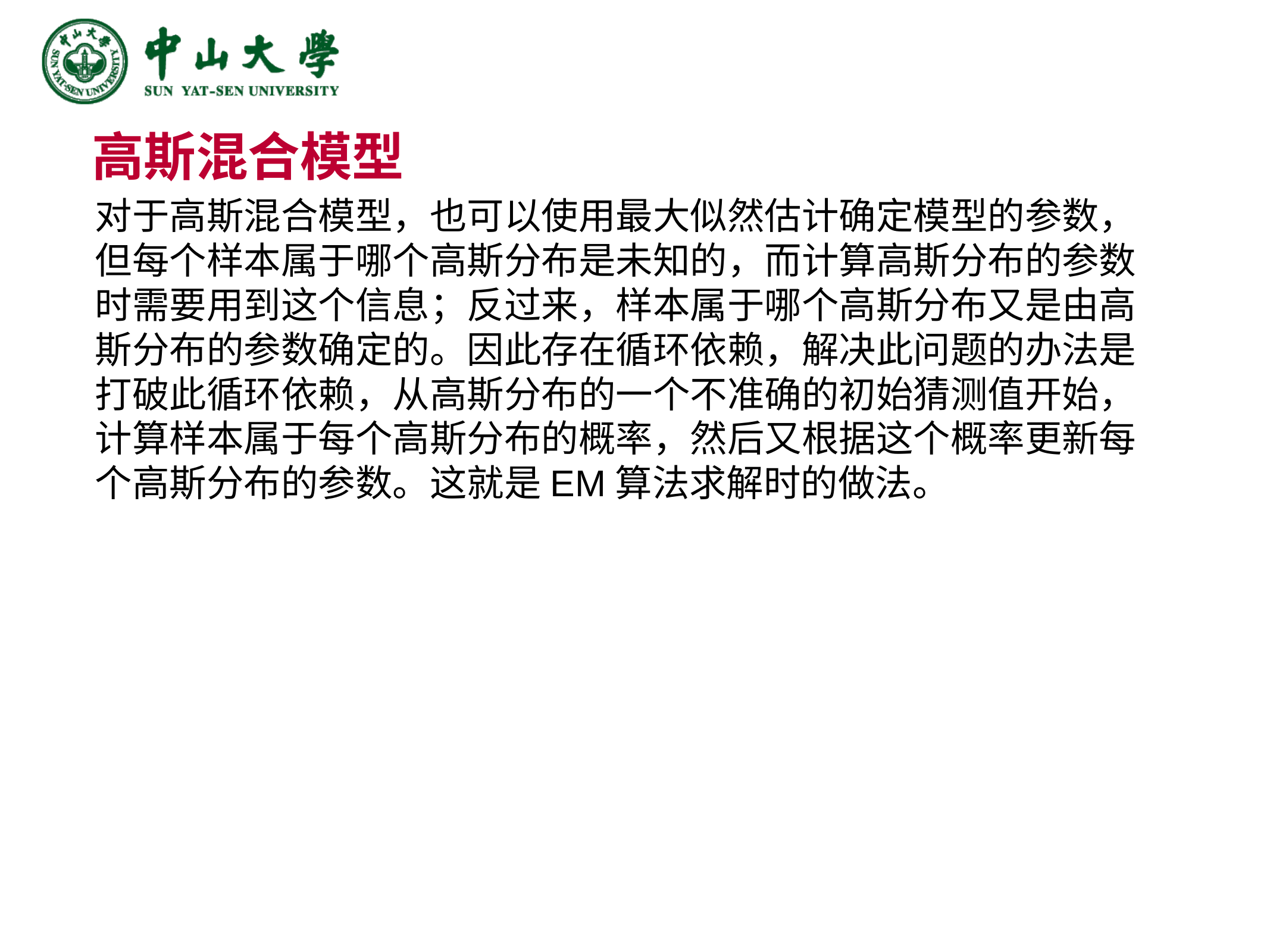

# 高斯混合模型
对于高斯混合模型，也可以使用最大似然估计确定模型的参数，但每个样本属于哪个高斯分布是未知的，而计算高斯分布的参数时需要用到这个信息；反过来，样本属于哪个高斯分布又是由高斯分布的参数确定的。因此存在循环依赖，解决此问题的办法是打破此循环依赖，从高斯分布的一个不准确的初始猜测值开始，计算样本属于每个高斯分布的概率，然后又根据这个概率更新每个高斯分布的参数。这就是EM算法求解时的做法。